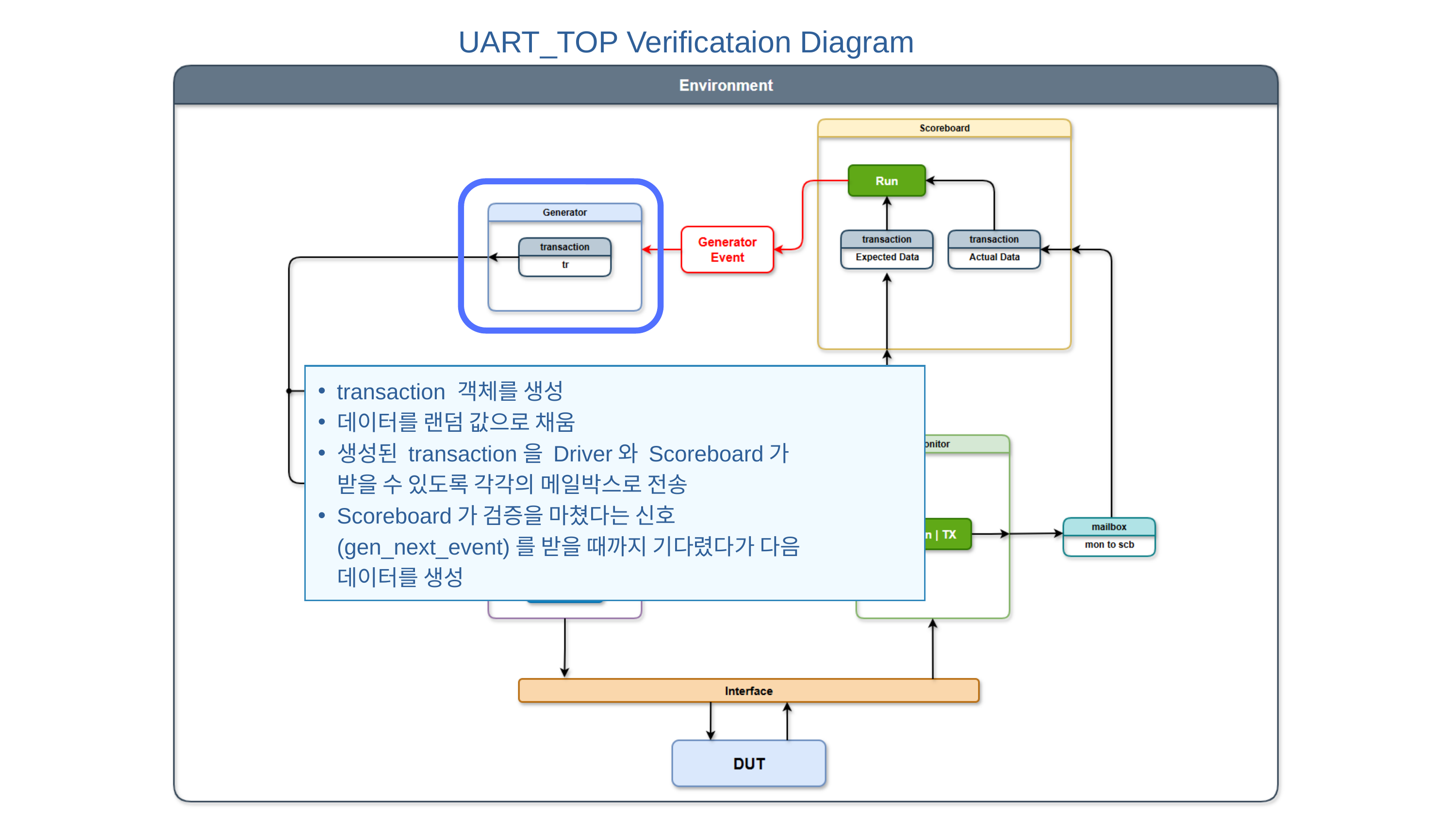

UART_TOP Verificataion Diagram

transaction 객체를 생성
데이터를 랜덤 값으로 채움
생성된 transaction을 Driver와 Scoreboard가 받을 수 있도록 각각의 메일박스로 전송
Scoreboard가 검증을 마쳤다는 신호(gen_next_event)를 받을 때까지 기다렸다가 다음 데이터를 생성